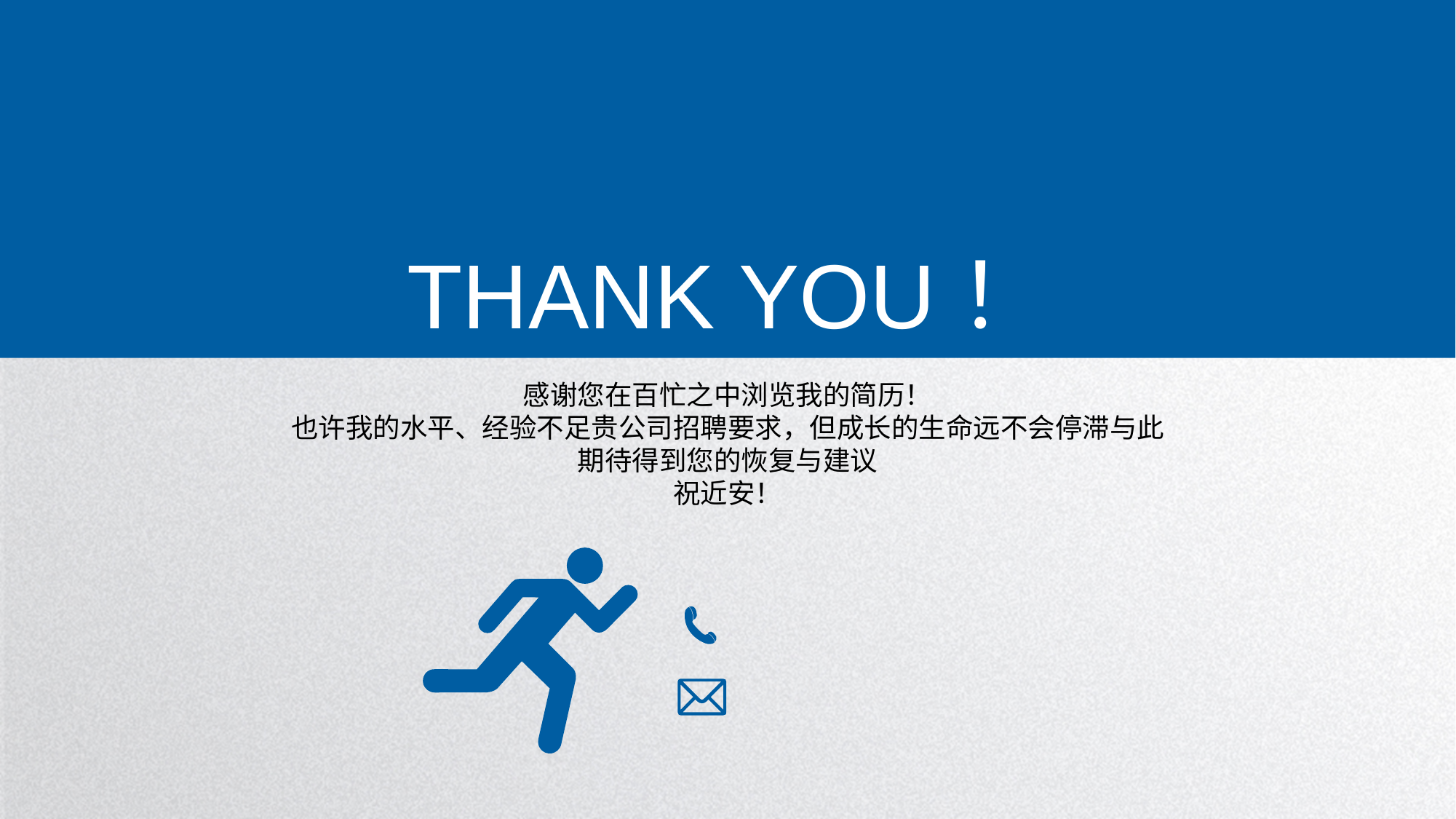

THANK YOU！
感谢您在百忙之中浏览我的简历！
也许我的水平、经验不足贵公司招聘要求，但成长的生命远不会停滞与此
期待得到您的恢复与建议
祝近安！